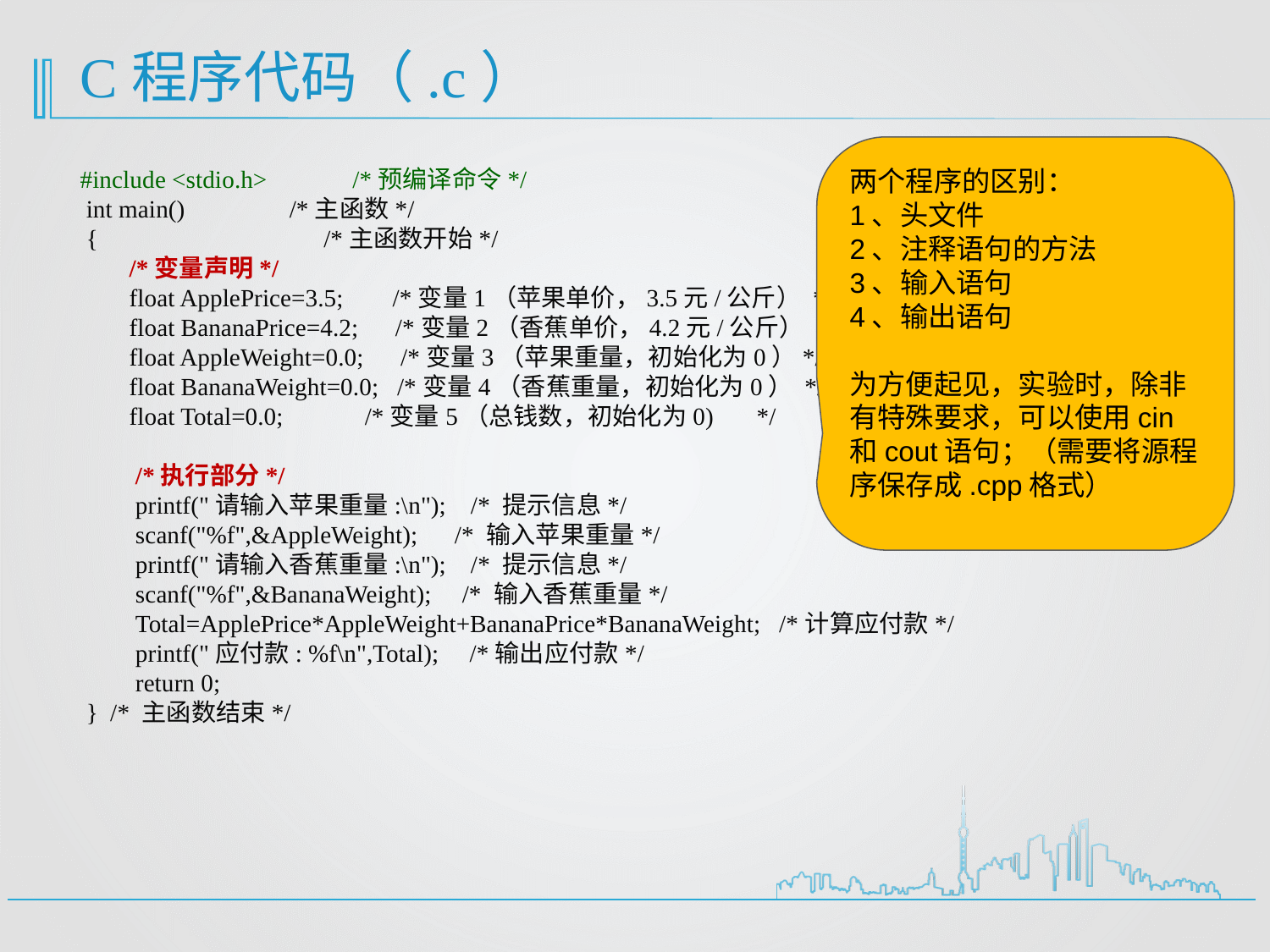

# C程序代码（.c）
两个程序的区别：
1、头文件
2、注释语句的方法
3、输入语句
4、输出语句

为方便起见，实验时，除非有特殊要求，可以使用cin和cout语句；（需要将源程序保存成.cpp格式）
#include <stdio.h>	   /*预编译命令*/
 int main()                 /*主函数*/
 {	                   /*主函数开始*/
        /*变量声明*/
        float ApplePrice=3.5;        /*变量1（苹果单价，3.5元/公斤） */
        float BananaPrice=4.2;      /*变量2（香蕉单价，4.2元/公斤） */
        float AppleWeight=0.0;      /*变量3（苹果重量，初始化为0）*/
        float BananaWeight=0.0;   /*变量4（香蕉重量，初始化为0） */
        float Total=0.0;	     /*变量5（总钱数，初始化为0)       */

         /*执行部分*/
         printf("请输入苹果重量:\n");    /* 提示信息*/
         scanf("%f",&AppleWeight);      /* 输入苹果重量*/
         printf("请输入香蕉重量:\n");    /* 提示信息*/
         scanf("%f",&BananaWeight);     /* 输入香蕉重量*/
         Total=ApplePrice*AppleWeight+BananaPrice*BananaWeight;   /*计算应付款*/
         printf("应付款: %f\n",Total);     /*输出应付款*/
         return 0;
 }  /* 主函数结束*/